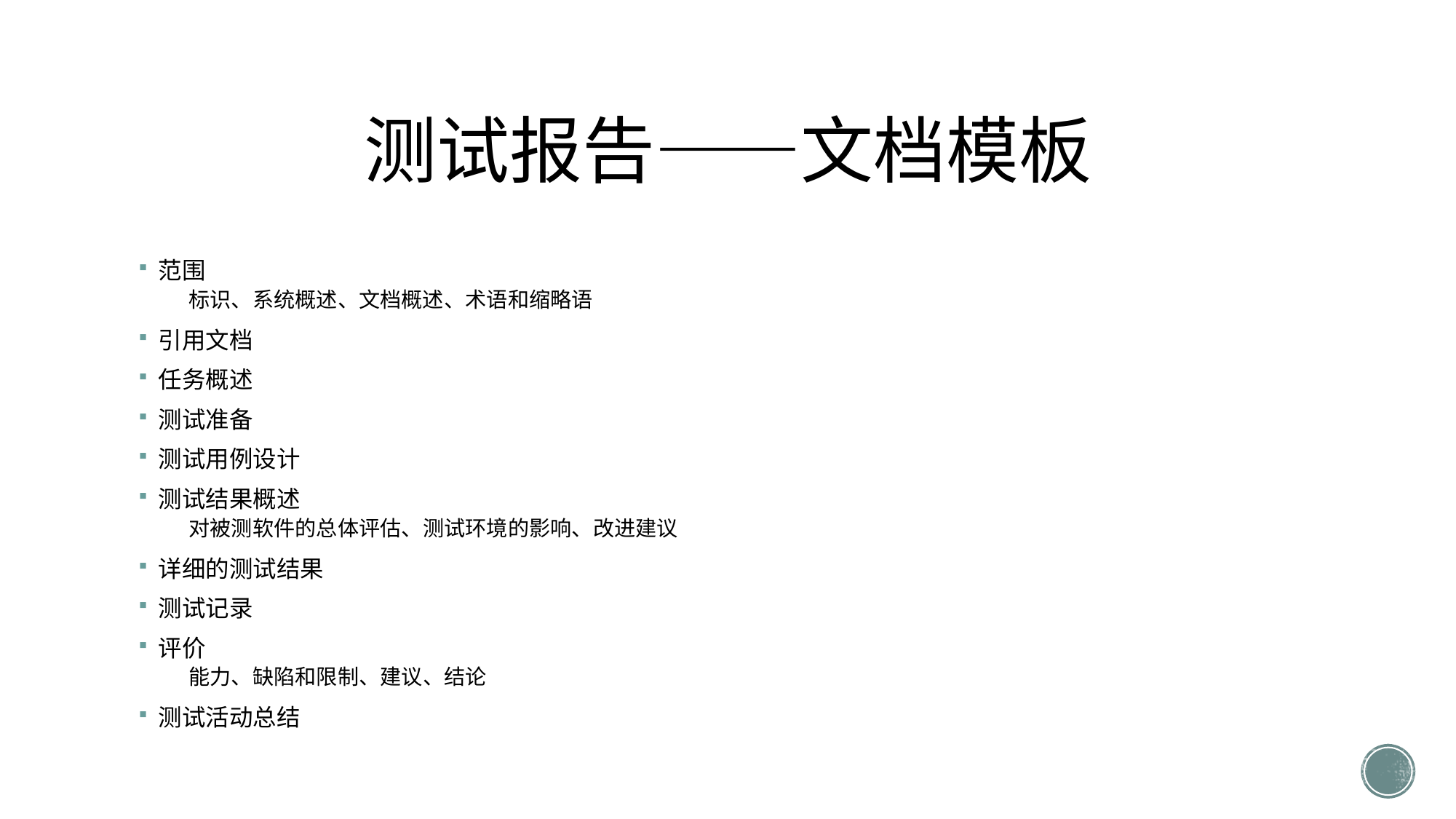

# 测试报告——文档模板
范围
标识、系统概述、文档概述、术语和缩略语
引用文档
任务概述
测试准备
测试用例设计
测试结果概述
对被测软件的总体评估、测试环境的影响、改进建议
详细的测试结果
测试记录
评价
能力、缺陷和限制、建议、结论
测试活动总结